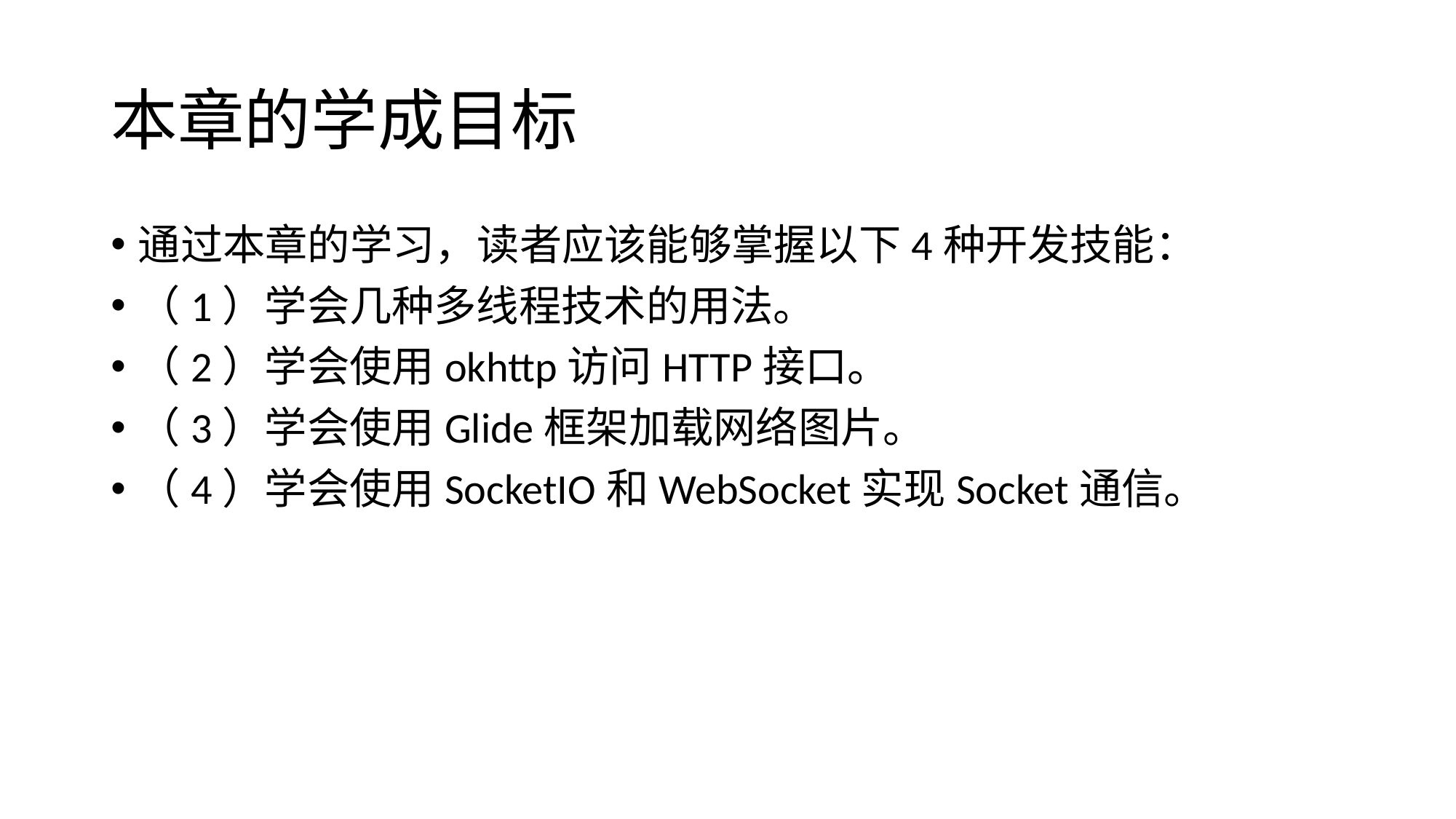

# 本章的学成目标
通过本章的学习，读者应该能够掌握以下4种开发技能：
（1）学会几种多线程技术的用法。
（2）学会使用okhttp访问HTTP接口。
（3）学会使用Glide框架加载网络图片。
（4）学会使用SocketIO和WebSocket实现Socket通信。